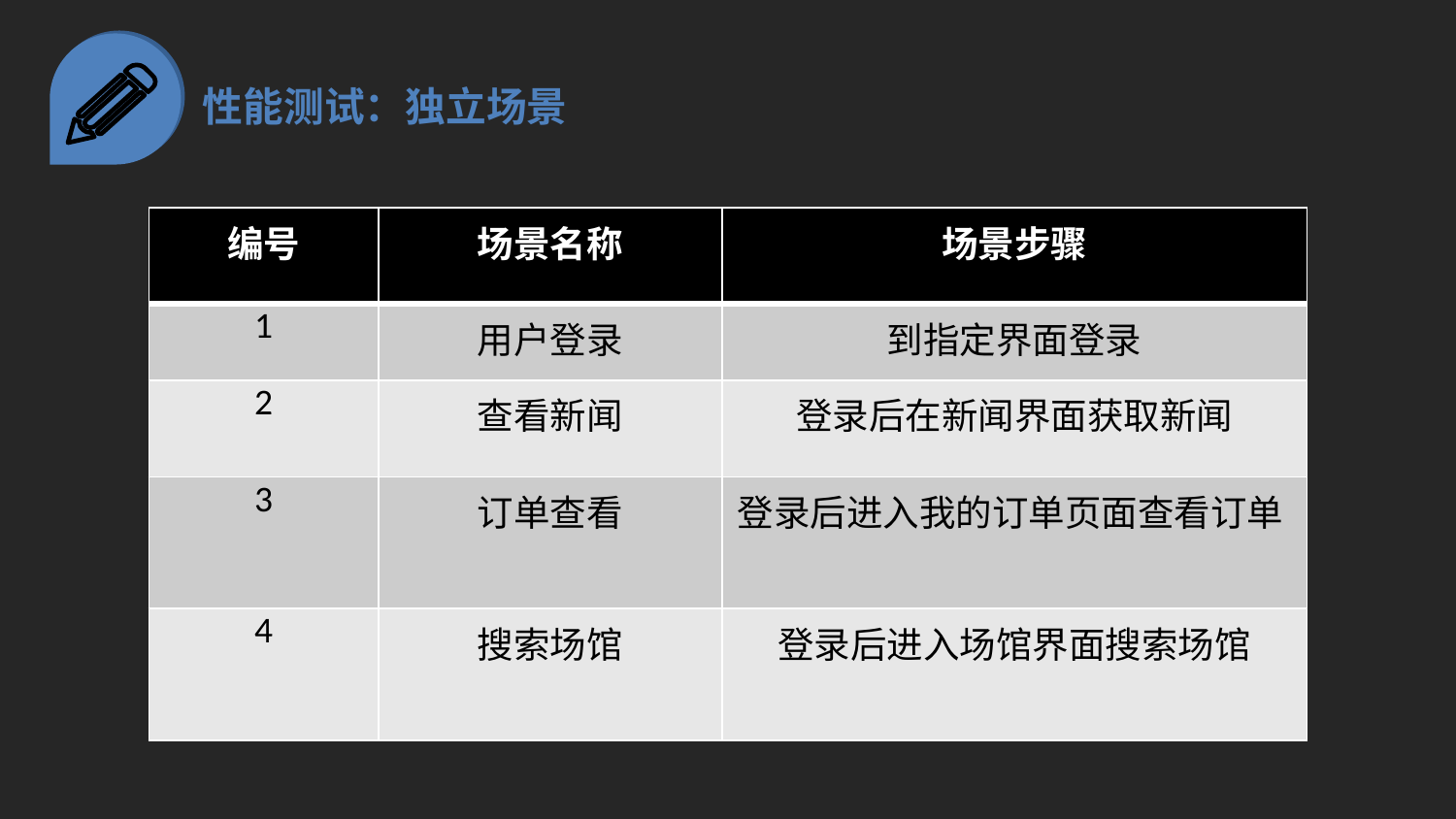

性能测试：独立场景
| 编号 | 场景名称 | 场景步骤 |
| --- | --- | --- |
| 1 | 用户登录 | 到指定界面登录 |
| 2 | 查看新闻 | 登录后在新闻界面获取新闻 |
| 3 | 订单查看 | 登录后进入我的订单页面查看订单 |
| 4 | 搜索场馆 | 登录后进入场馆界面搜索场馆 |